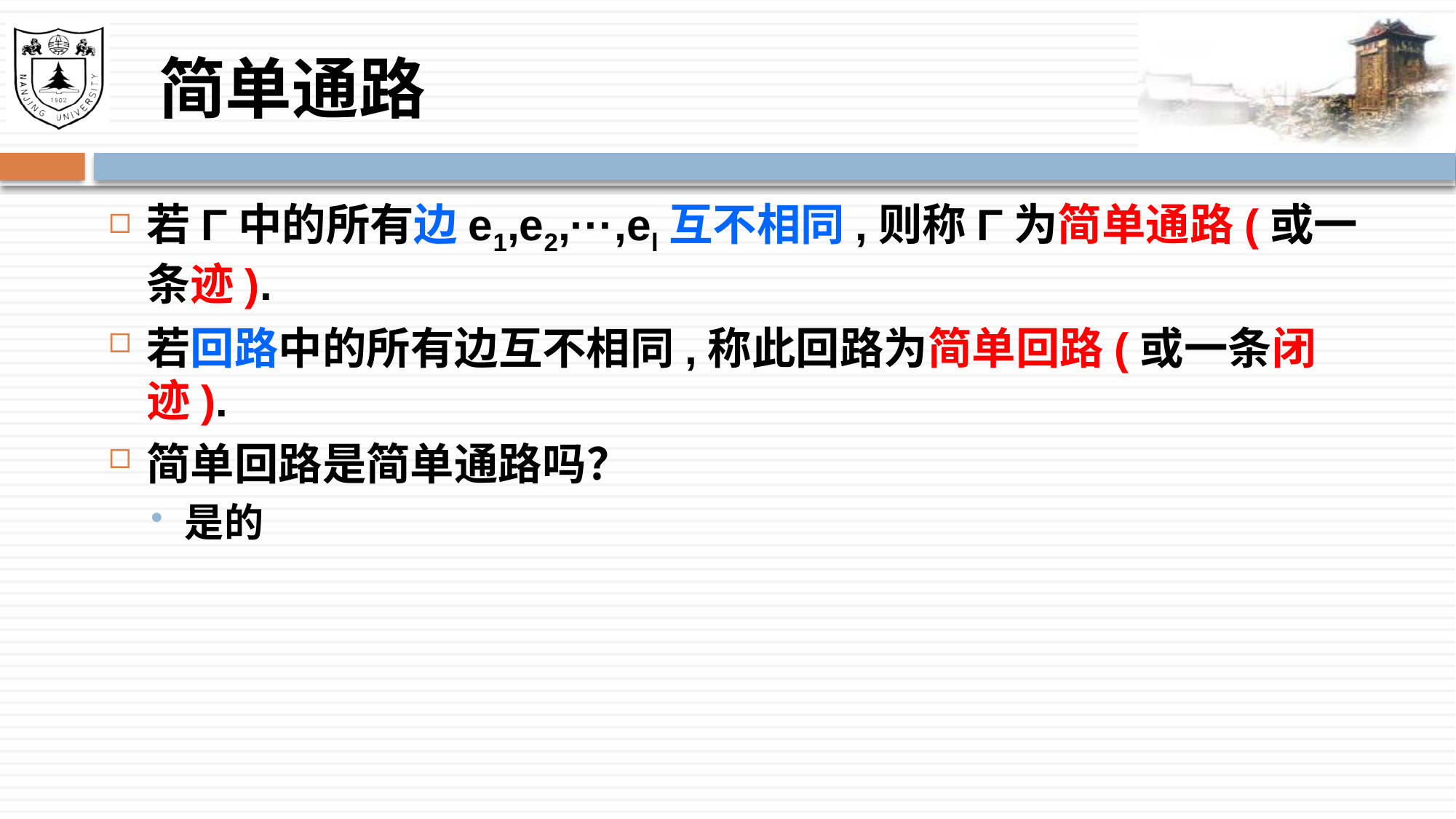

# 简单通路
若Γ中的所有边e1,e2,···,el互不相同,则称Γ为简单通路(或一条迹).
若回路中的所有边互不相同,称此回路为简单回路(或一条闭迹).
简单回路是简单通路吗？
是的